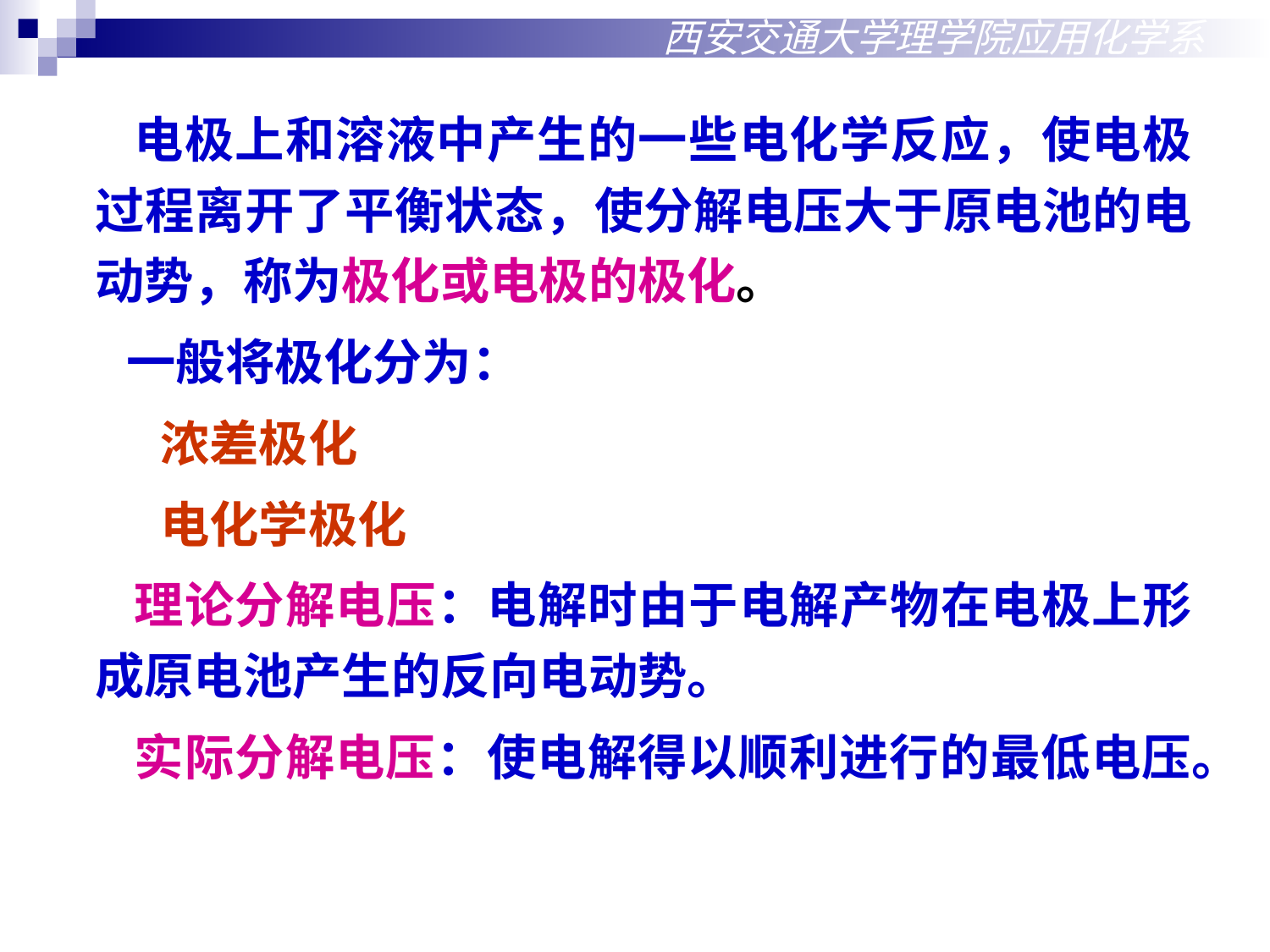

西安交通大学理学院应用化学系
      电极上和溶液中产生的一些电化学反应，使电极过程离开了平衡状态，使分解电压大于原电池的电动势，称为极化或电极的极化。
      一般将极化分为：
         浓差极化
         电化学极化
      理论分解电压：电解时由于电解产物在电极上形成原电池产生的反向电动势。
      实际分解电压：使电解得以顺利进行的最低电压。